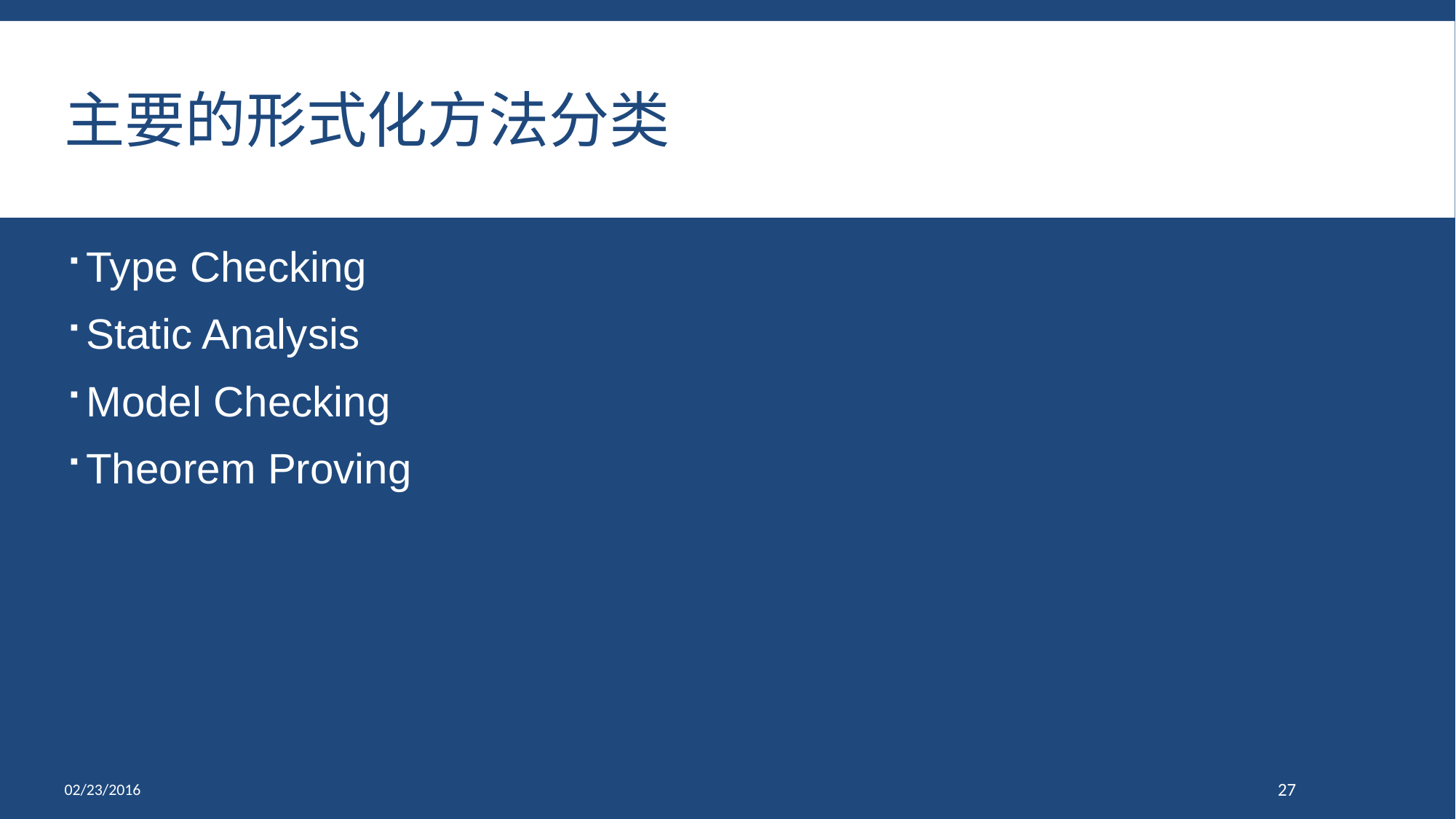

# 主要的形式化方法分类
Type Checking
Static Analysis
Model Checking
Theorem Proving
02/23/2016
27